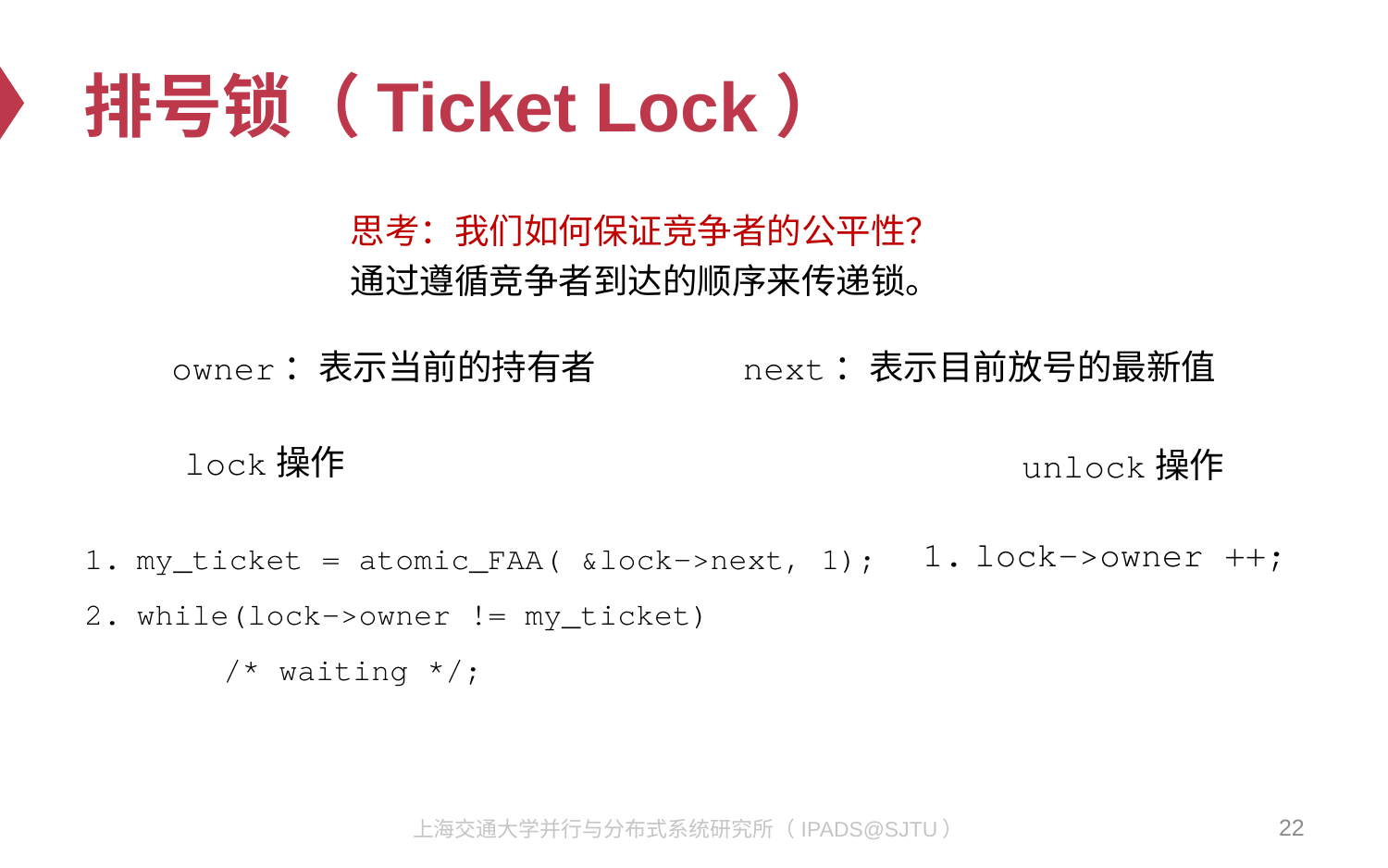

# 排号锁（Ticket Lock）

思考：我们如何保证竞争者的公平性？
通过遵循竞争者到达的顺序来传递锁。
owner：表示当前的持有者	 next：表示目前放号的最新值
lock操作
unlock操作
my_ticket = atomic_FAA( &lock->next, 1);
while(lock->owner != my_ticket)
	/* waiting */;
lock->owner ++;
22
上海交通大学并行与分布式系统研究所（IPADS@SJTU）